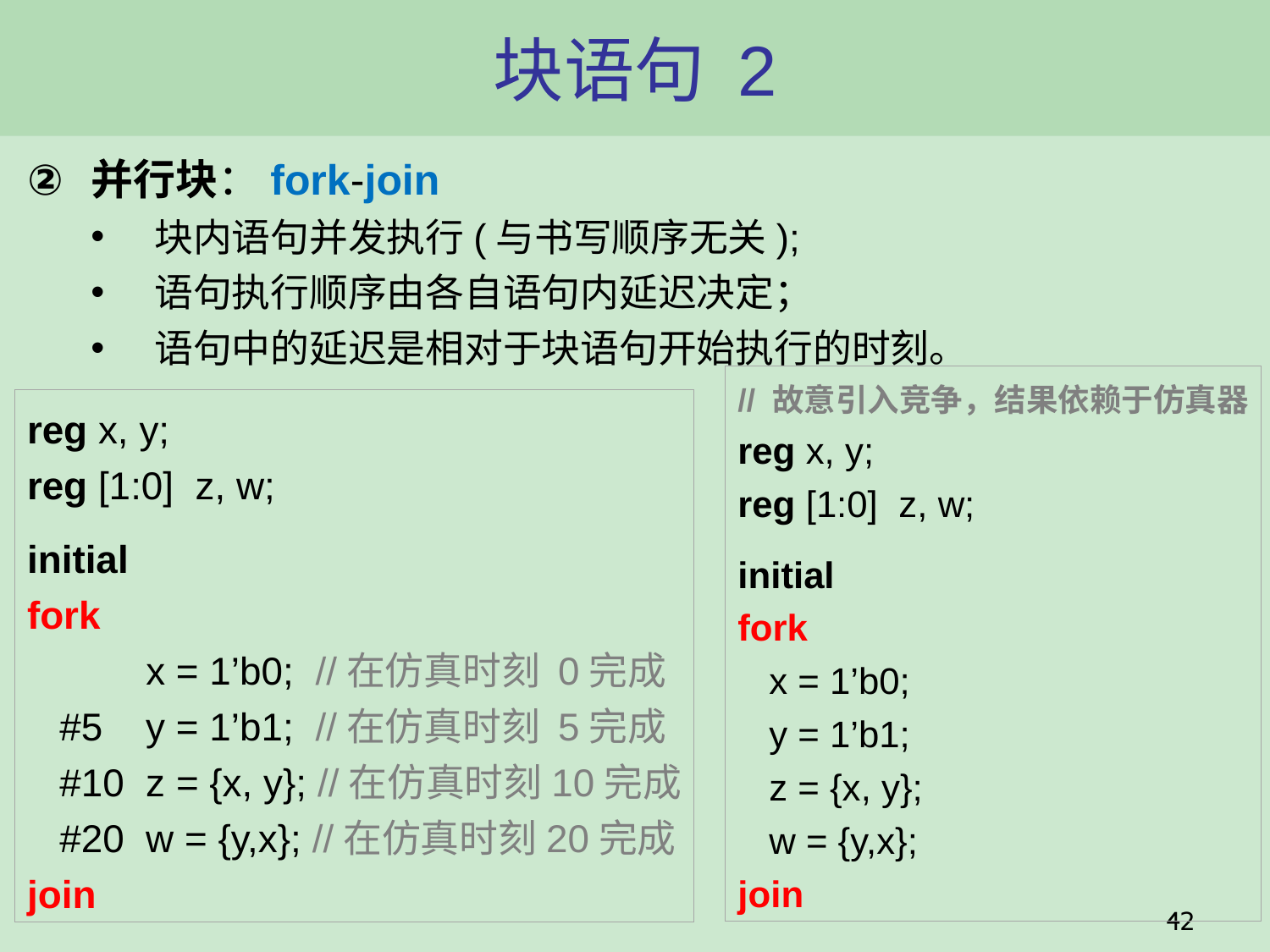

# 块语句 2
并行块：fork-join
块内语句并发执行(与书写顺序无关);
语句执行顺序由各自语句内延迟决定；
语句中的延迟是相对于块语句开始执行的时刻。
// 故意引入竞争，结果依赖于仿真器
reg x, y;
reg [1:0]  z, w;
initial
fork
   x = 1’b0;
   y = 1’b1;
   z = {x, y};
   w = {y,x};
join
reg x, y;
reg [1:0]  z, w;
initial
fork
           x = 1’b0;  //在仿真时刻 0完成
   #5    y = 1’b1;  //在仿真时刻 5完成
   #10  z = {x, y}; //在仿真时刻10完成
   #20  w = {y,x}; //在仿真时刻20完成
join
42